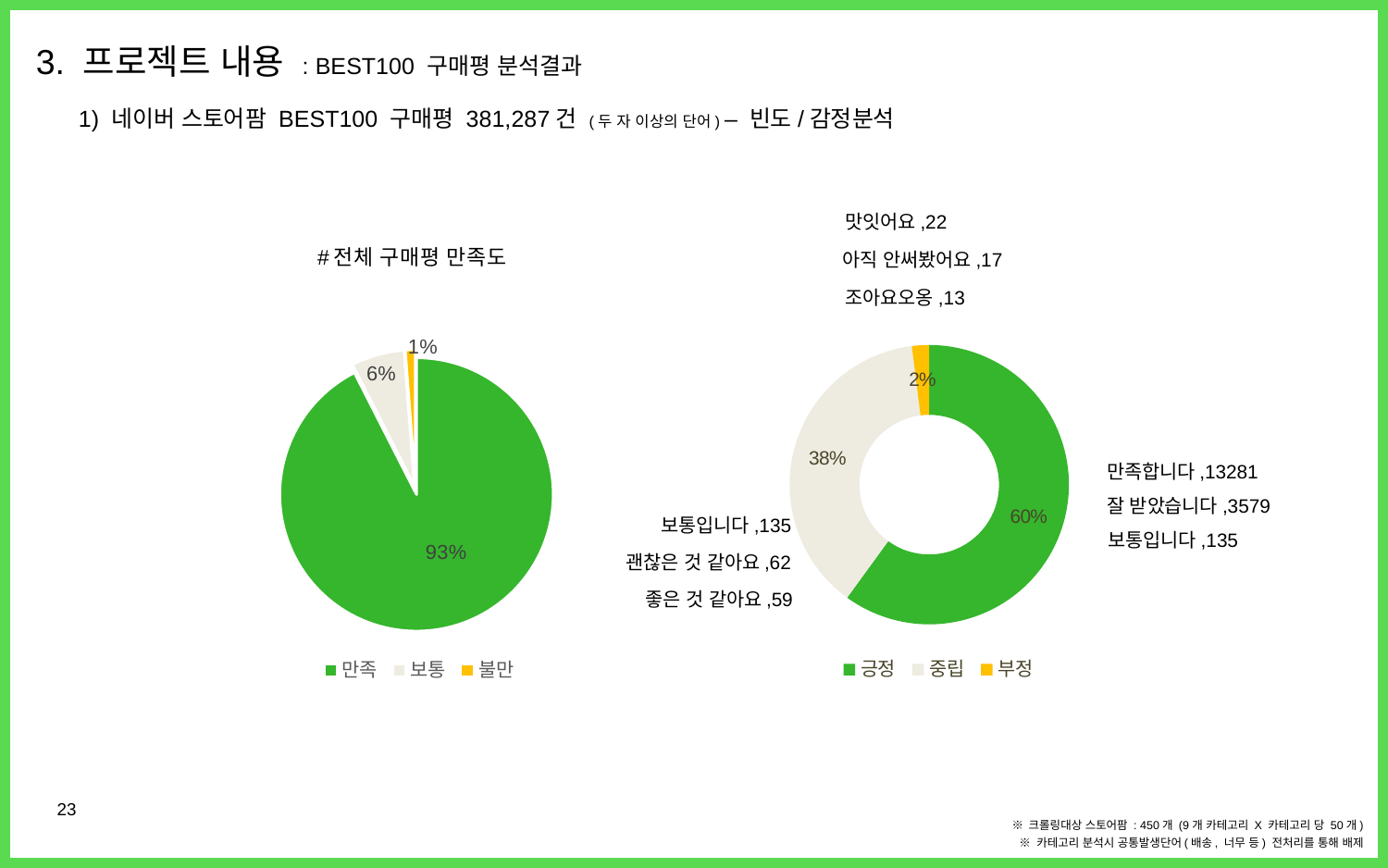

3. 프로젝트 내용 : BEST100 구매평 분석결과
1) 네이버 스토어팜 BEST100 구매평 381,287건 (두 자 이상의 단어) – 빈도/감정분석

맛잇어요,22
아직 안써봤어요,17
조아요오옹,13

### Chart

| Category | 만족도 |
|---|---|
| 긍정 | 0.6000000000000006 |
| 중립 | 0.3800000000000009 |
| 부정 | 0.02000000000000001 |

### Chart: #전체 구매평 만족도

| Category | 구매평 만족도 비율 |
|---|---|
| 만족 | 0.925 |
| 보통 | 0.06300000000000001 |
| 불만 | 0.012000000000000005 |
만족합니다,13281
잘 받았습니다,3579
보통입니다,135
보통입니다,135
 괜찮은 것 같아요,62
 좋은 것 같아요,59
23
※ 크롤링대상 스토어팜 : 450개 (9개 카테고리 X 카테고리 당 50개)
※ 카테고리 분석시 공통발생단어(배송, 너무 등) 전처리를 통해 배제